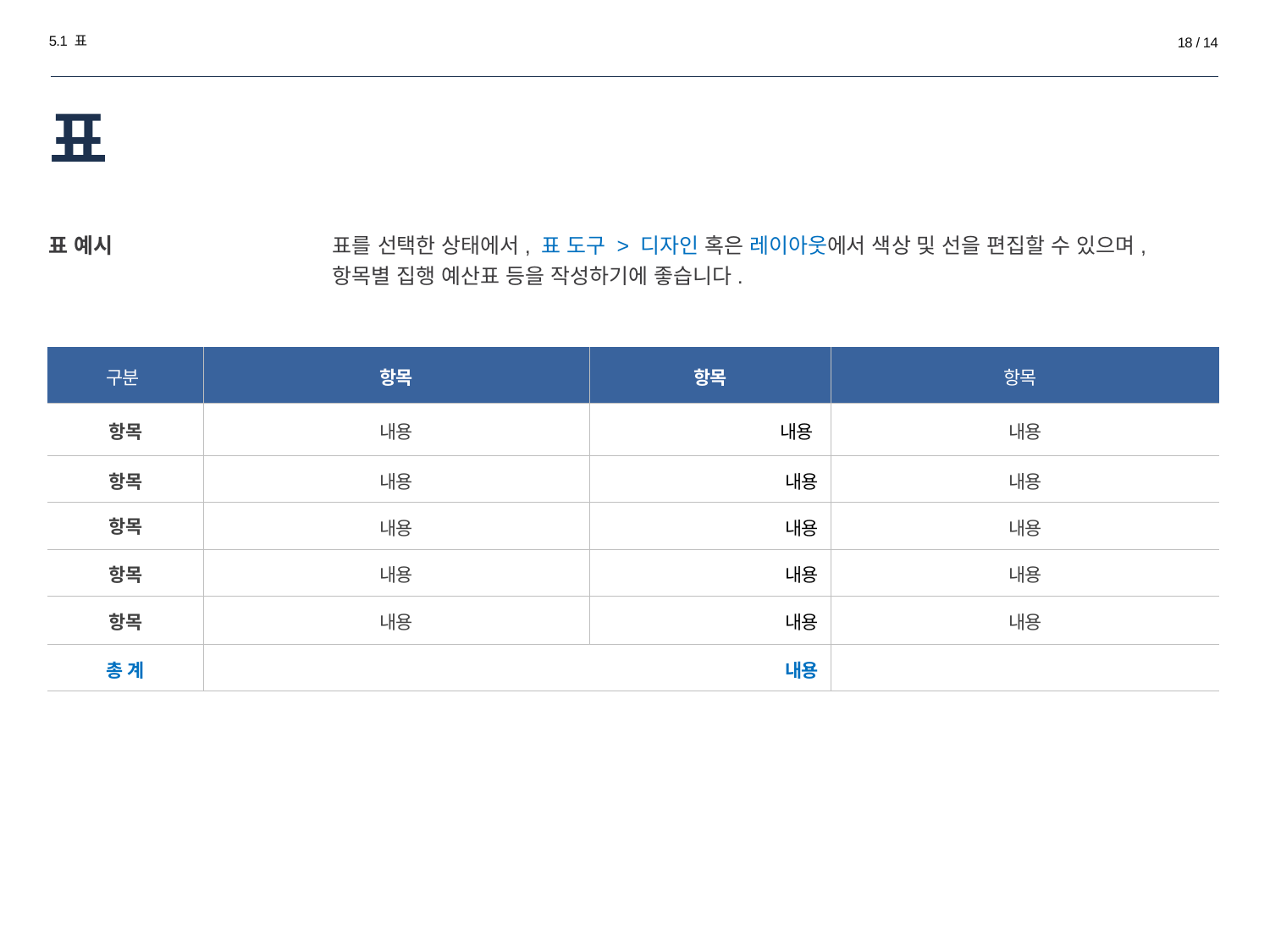

5.1 표
18 / 14
# 표
표 예시
표를 선택한 상태에서, 표 도구 > 디자인 혹은 레이아웃에서 색상 및 선을 편집할 수 있으며,
항목별 집행 예산표 등을 작성하기에 좋습니다.
| 구분 | 항목 | 항목 | 항목 |
| --- | --- | --- | --- |
| 항목 | 내용 | 내용 | 내용 |
| 항목 | 내용 | 내용 | 내용 |
| 항목 | 내용 | 내용 | 내용 |
| 항목 | 내용 | 내용 | 내용 |
| 항목 | 내용 | 내용 | 내용 |
| 총 계 | 내용 |  |  |